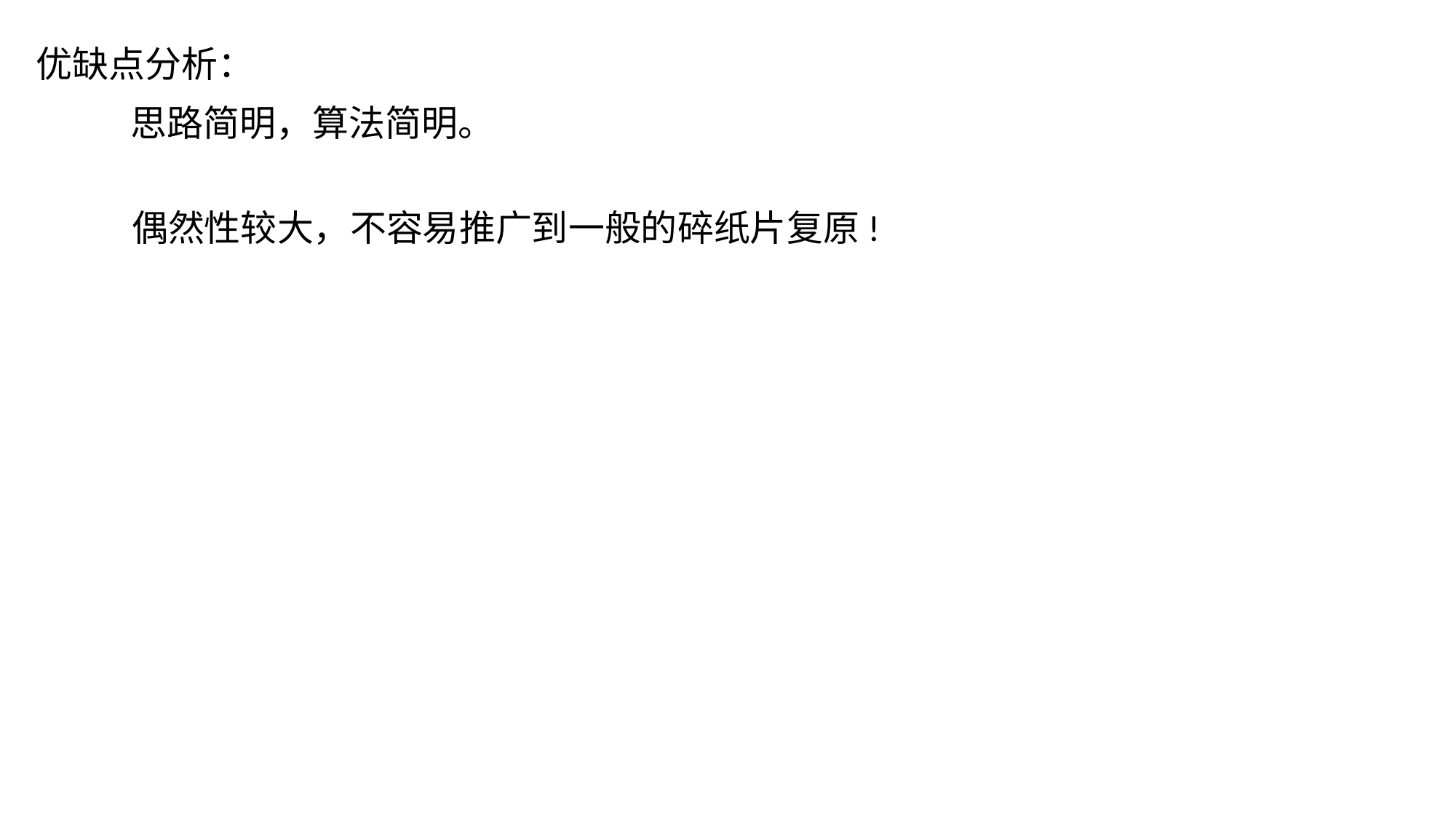

优缺点分析：
思路简明，算法简明。
偶然性较大，不容易推广到一般的碎纸片复原!